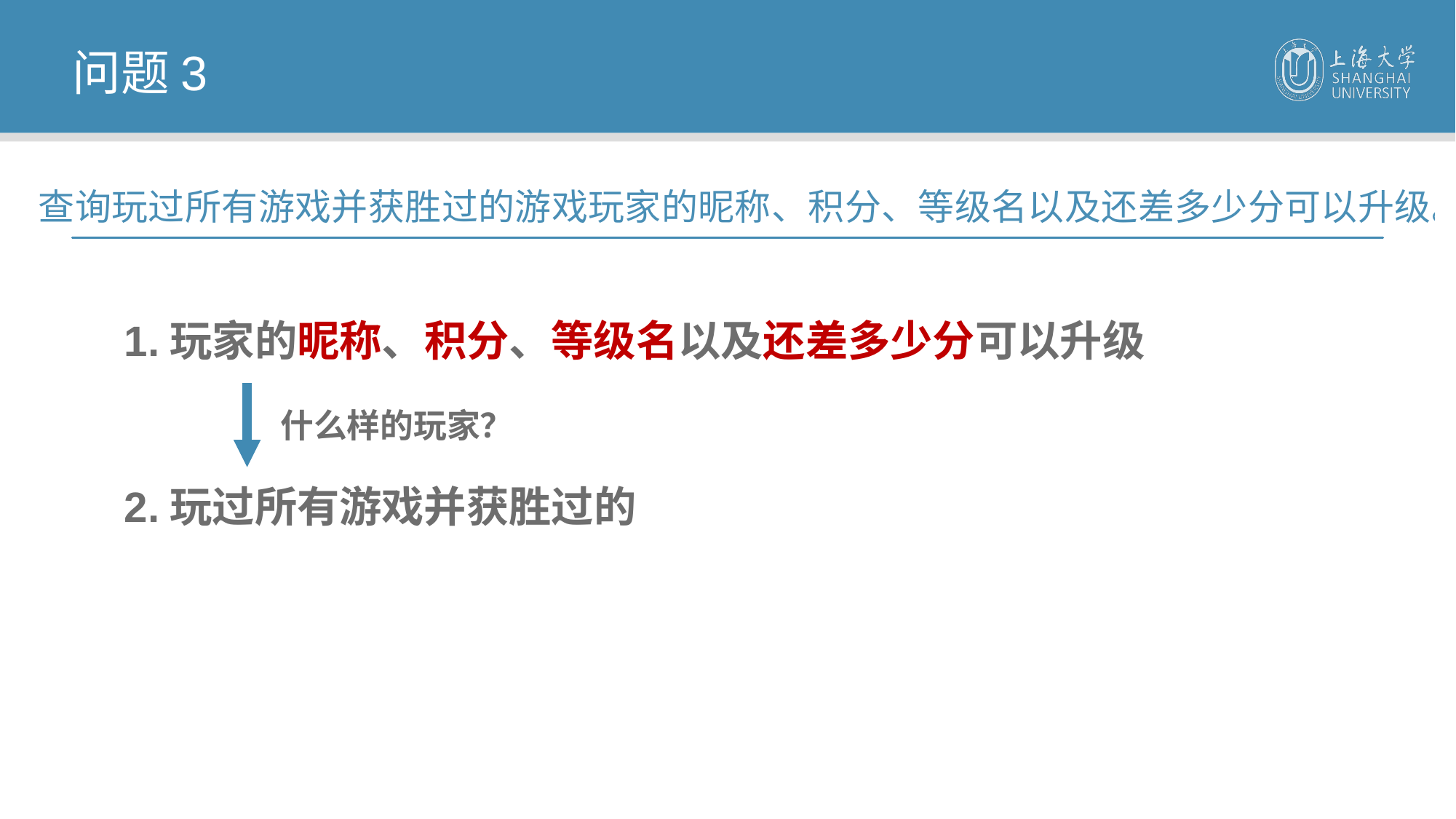

问题3
查询玩过所有游戏并获胜过的游戏玩家的昵称、积分、等级名以及还差多少分可以升级。
1.玩家的昵称、积分、等级名以及还差多少分可以升级
什么样的玩家？
2.玩过所有游戏并获胜过的